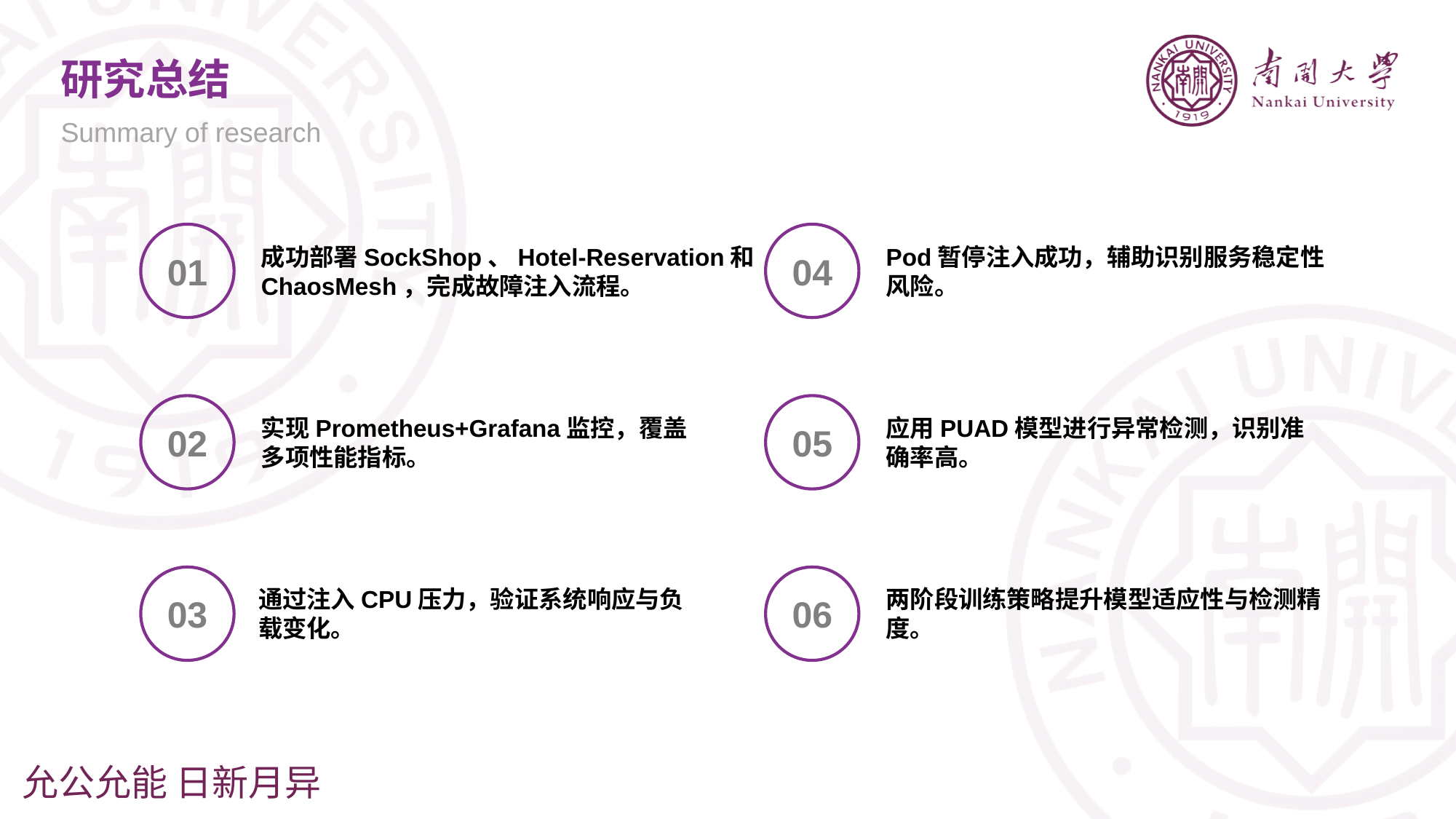

研究总结
Summary of research
01
成功部署SockShop、Hotel-Reservation和
ChaosMesh，完成故障注入流程。
04
Pod暂停注入成功，辅助识别服务稳定性风险。
02
实现Prometheus+Grafana监控，覆盖多项性能指标。
05
应用PUAD模型进行异常检测，识别准确率高。
03
通过注入CPU压力，验证系统响应与负载变化。
06
两阶段训练策略提升模型适应性与检测精度。